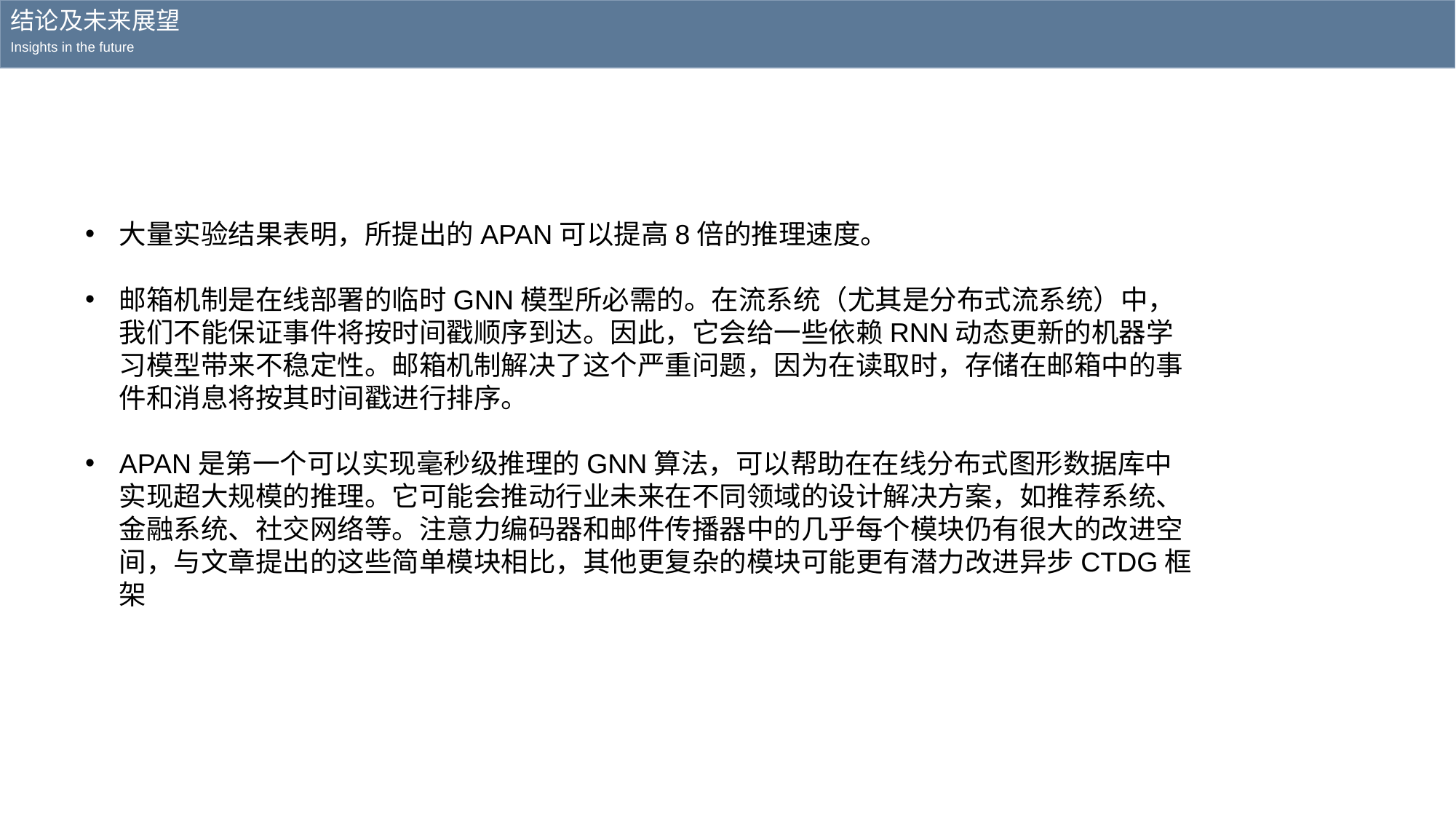

结论及未来展望
Insights in the future
大量实验结果表明，所提出的APAN可以提高8倍的推理速度。

邮箱机制是在线部署的临时GNN模型所必需的。在流系统（尤其是分布式流系统）中，我们不能保证事件将按时间戳顺序到达。因此，它会给一些依赖RNN动态更新的机器学习模型带来不稳定性。邮箱机制解决了这个严重问题，因为在读取时，存储在邮箱中的事件和消息将按其时间戳进行排序。

APAN是第一个可以实现毫秒级推理的GNN算法，可以帮助在在线分布式图形数据库中实现超大规模的推理。它可能会推动行业未来在不同领域的设计解决方案，如推荐系统、金融系统、社交网络等。注意力编码器和邮件传播器中的几乎每个模块仍有很大的改进空间，与文章提出的这些简单模块相比，其他更复杂的模块可能更有潜力改进异步CTDG框架